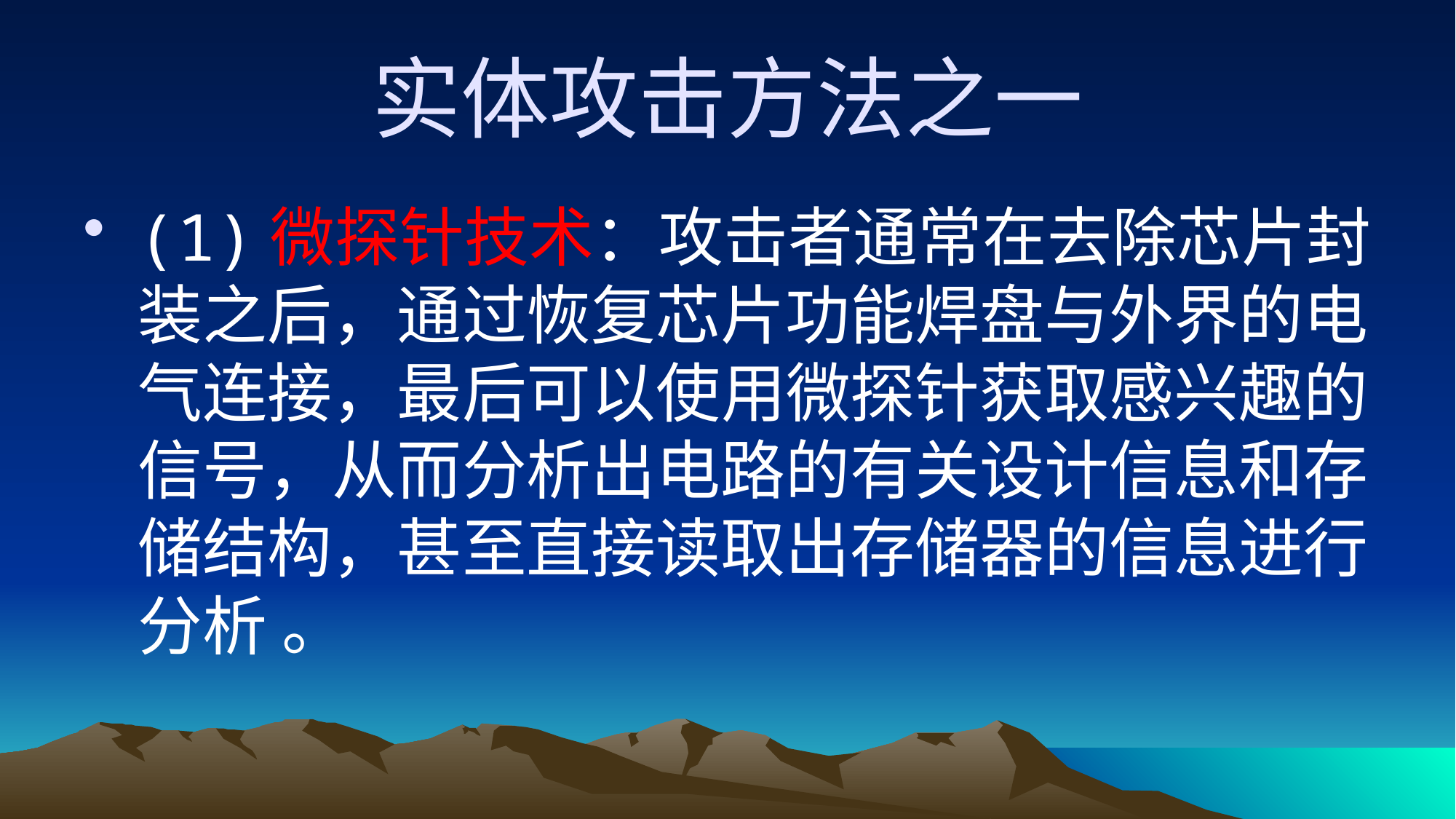

# 实体攻击方法之一
(1)微探针技术：攻击者通常在去除芯片封装之后，通过恢复芯片功能焊盘与外界的电气连接，最后可以使用微探针获取感兴趣的信号，从而分析出电路的有关设计信息和存储结构，甚至直接读取出存储器的信息进行分析 。